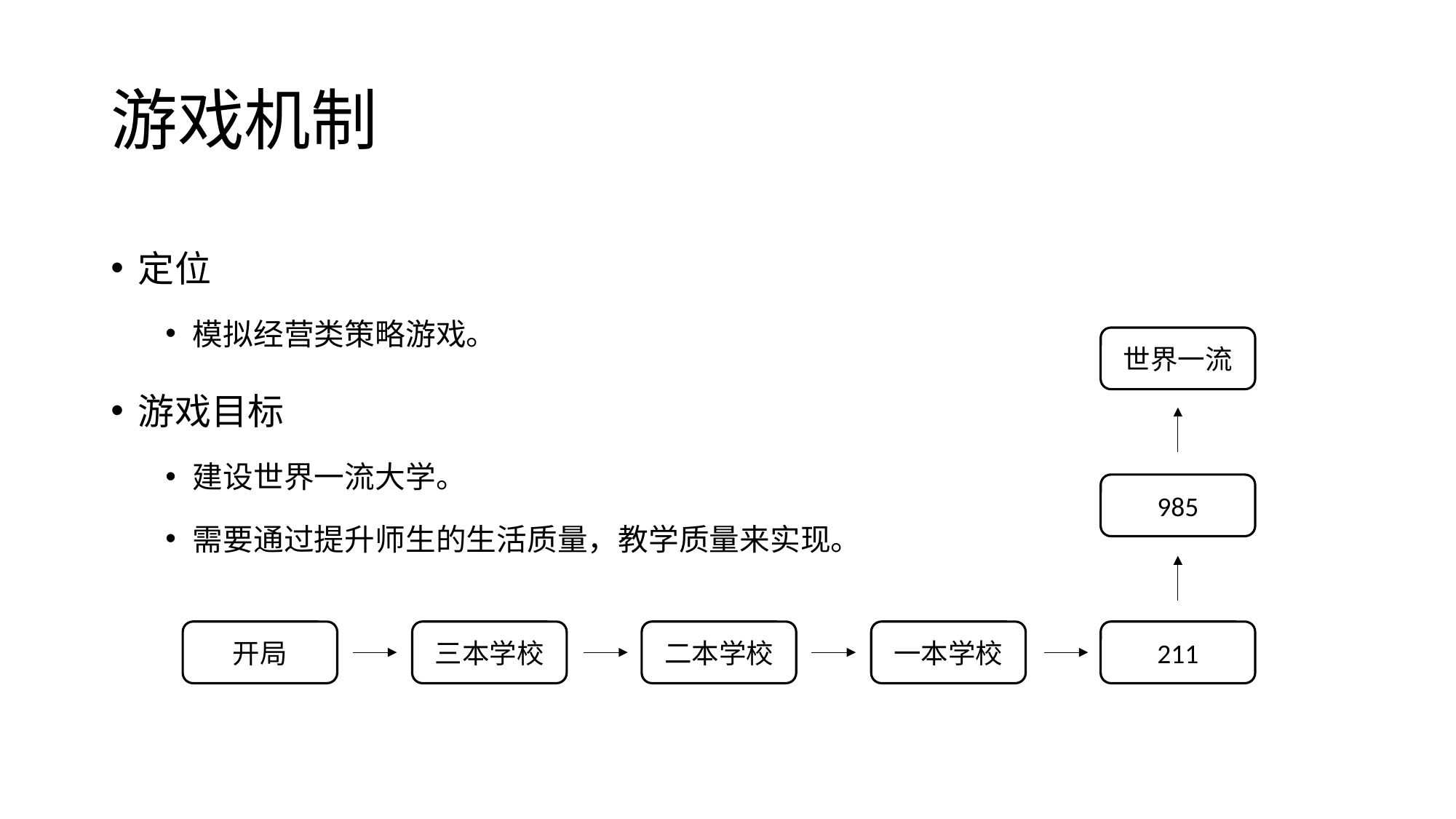

# 游戏机制
定位
模拟经营类策略游戏。
游戏目标
建设世界一流大学。
需要通过提升师生的生活质量，教学质量来实现。
世界一流
985
开局
三本学校
二本学校
一本学校
211